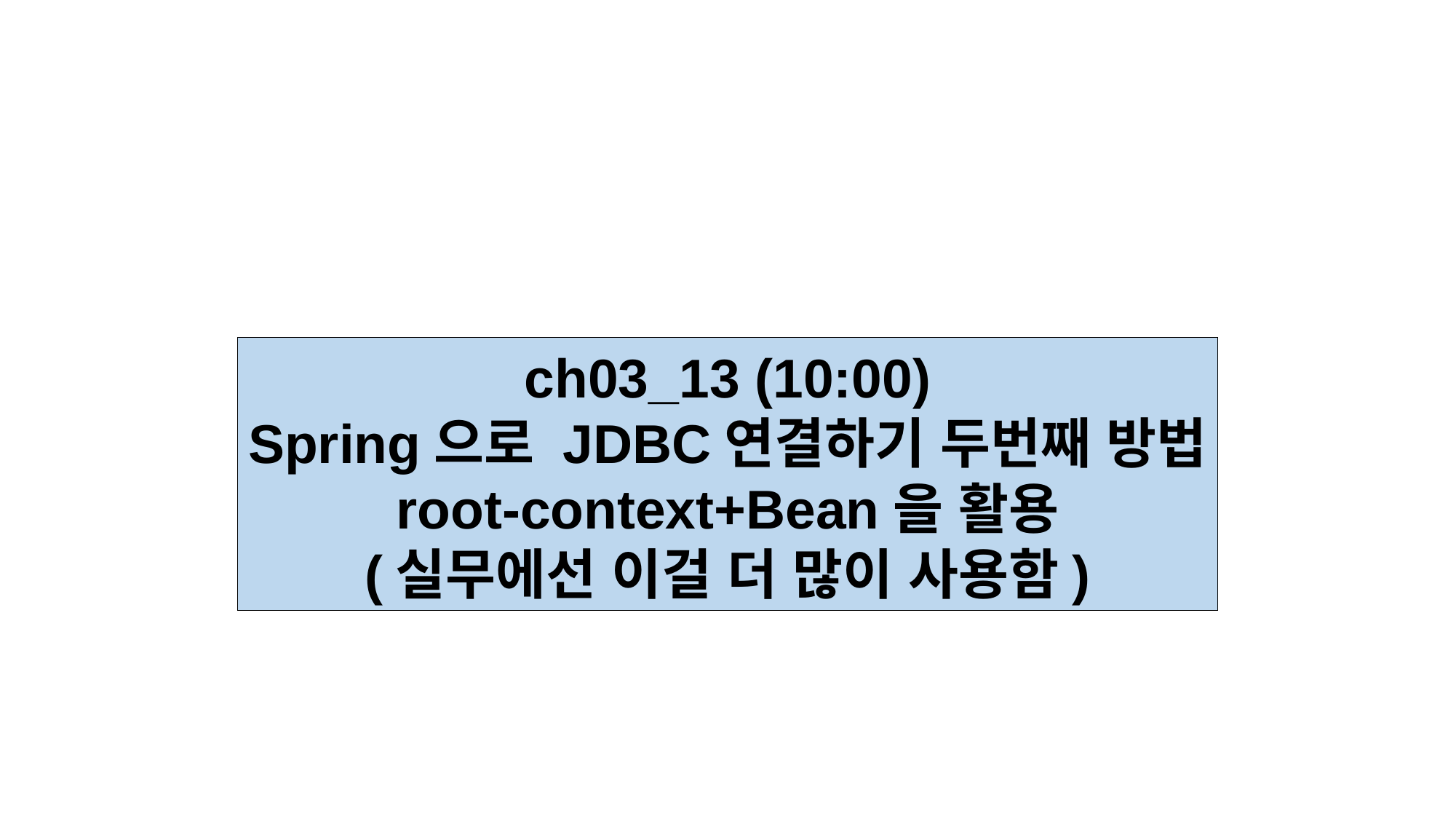

ch03_13 (10:00)
Spring으로 JDBC연결하기 두번째 방법
root-context+Bean을 활용
(실무에선 이걸 더 많이 사용함)